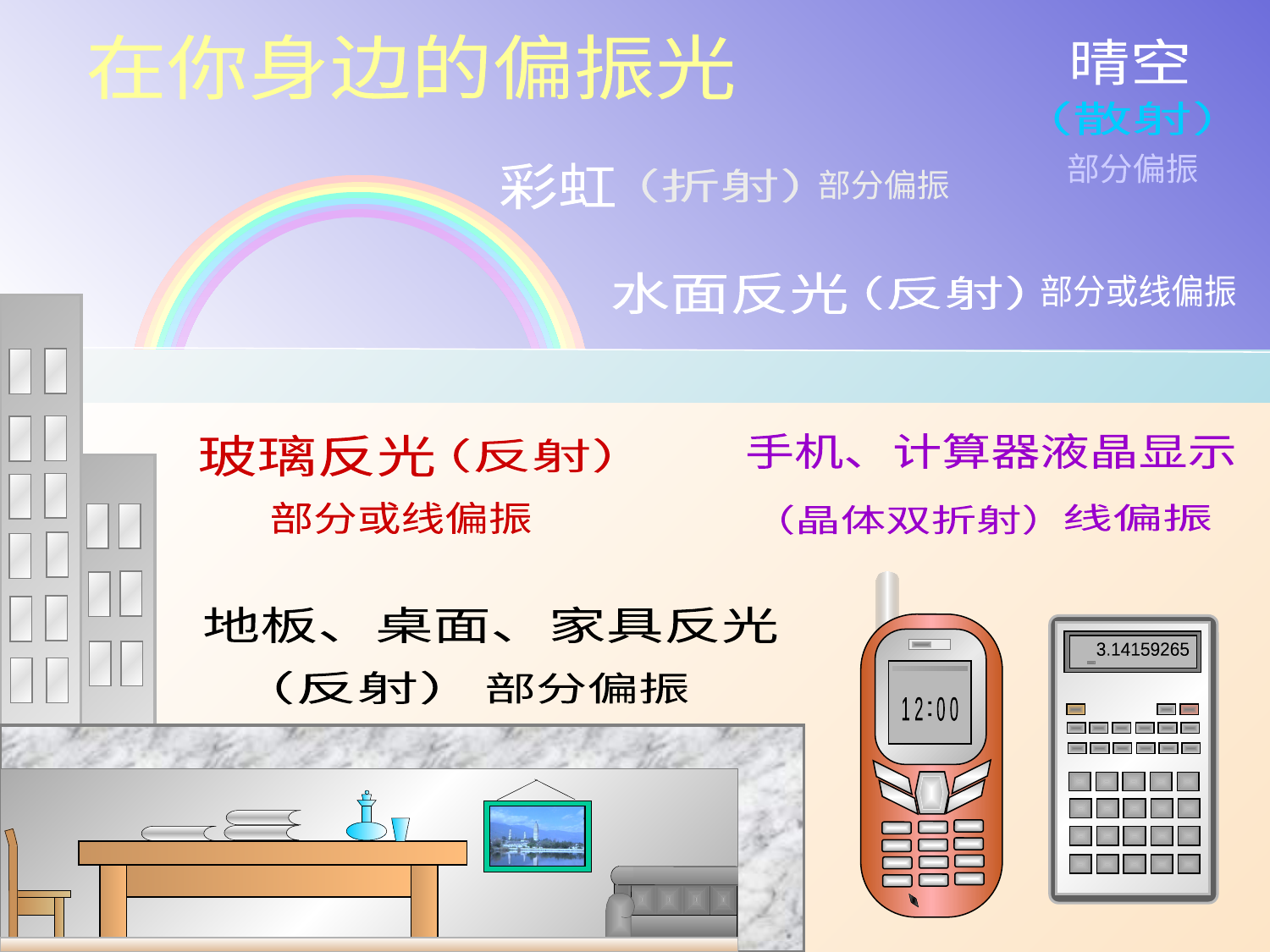

就在你身边
在你身边的偏振光
晴空
（散射）
部分偏振
彩虹
（折射）
部分偏振

水面反光
部分或线偏振
（反射）

手机、计算器液晶显示
线偏振
（晶体双折射）
玻璃反光
（反射）
部分或线偏振

1 2   0 0
:

地板、桌面、家具反光
（反射）
部分偏振

3.14159265